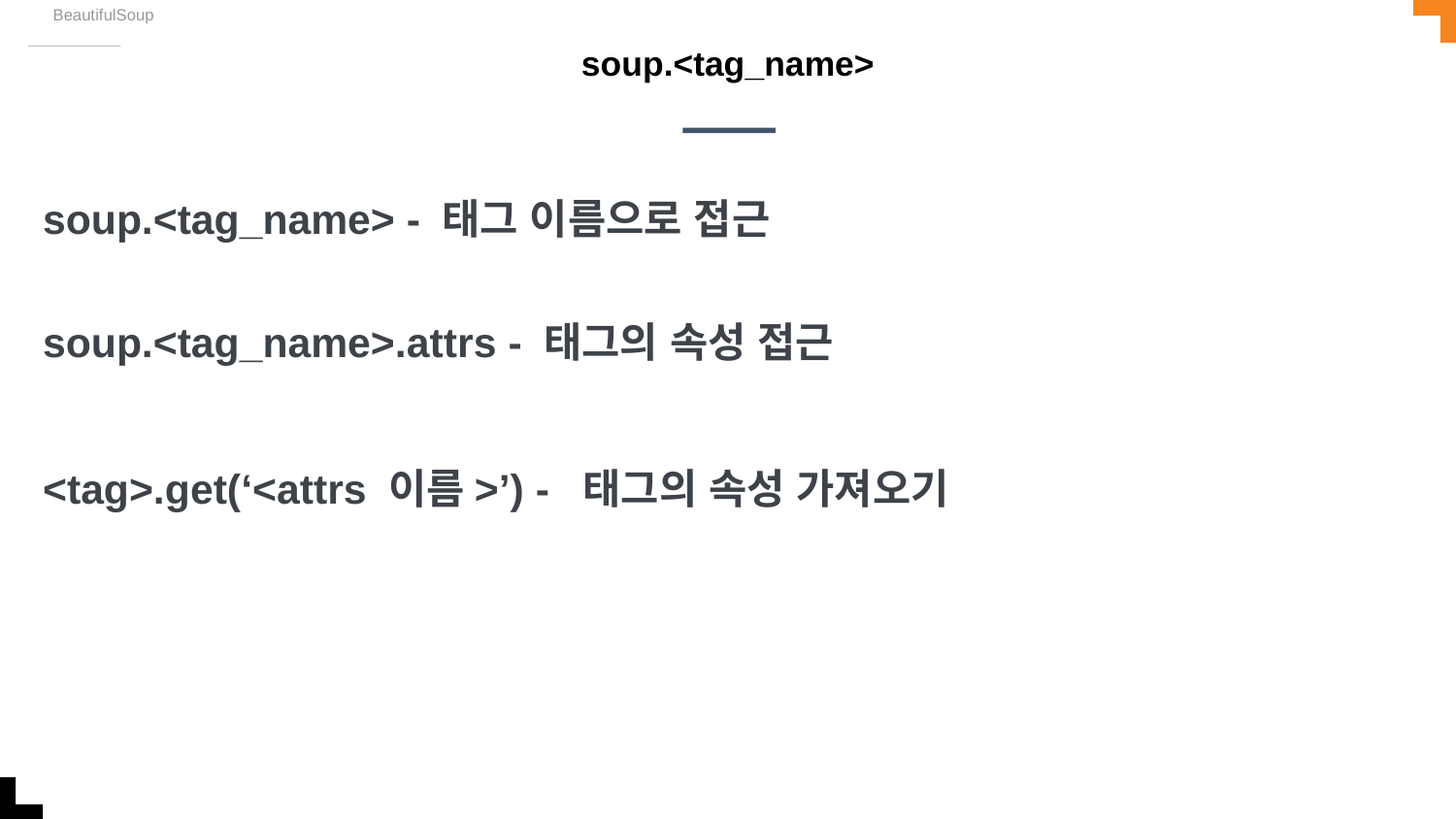

BeautifulSoup

# soup.<tag_name>
soup.<tag_name> - 태그 이름으로 접근

soup.<tag_name>.attrs - 태그의 속성 접근

<tag>.get(‘<attrs 이름>’) -  태그의 속성 가져오기